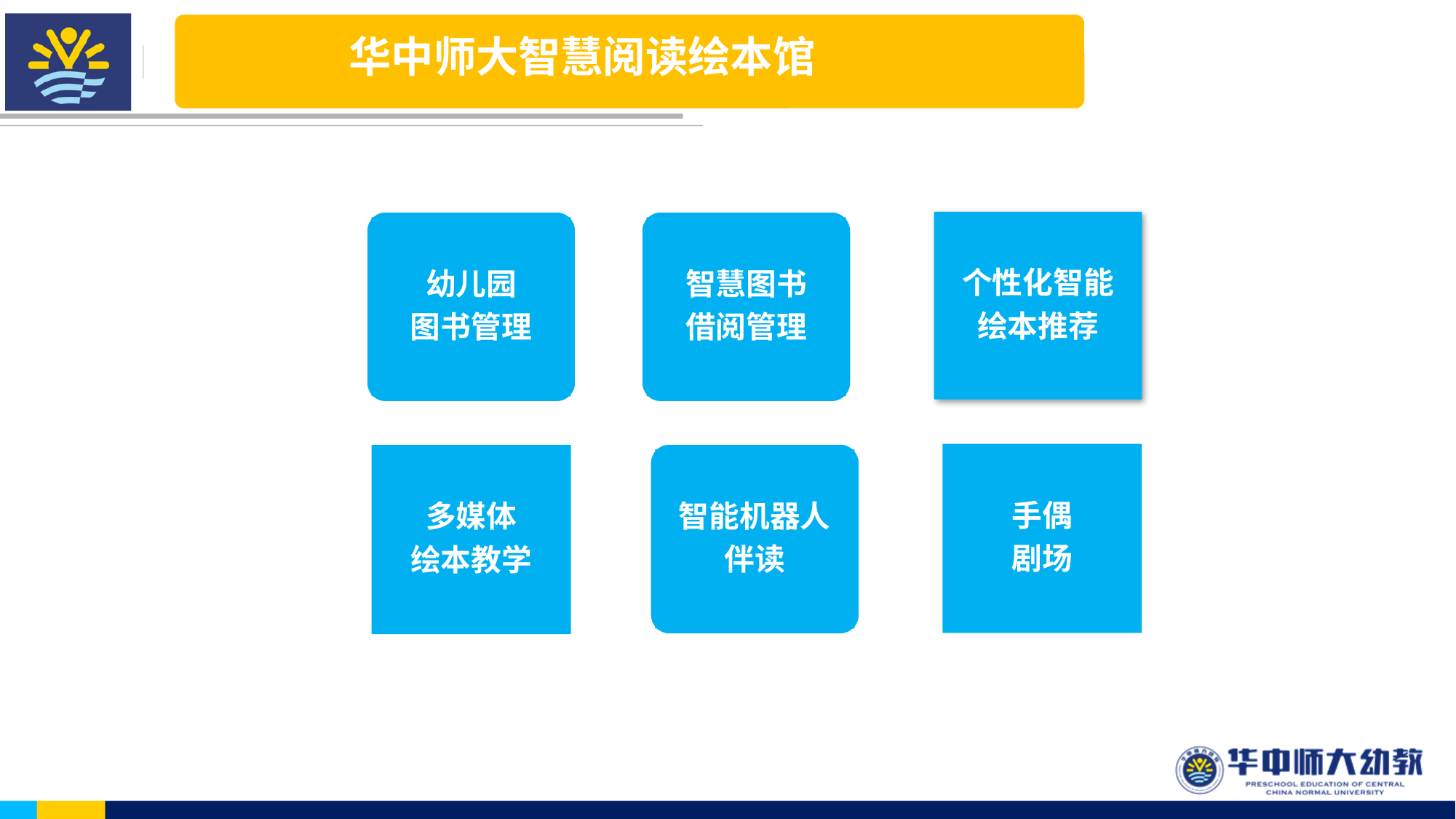

华中师大智慧阅读绘本馆

幼儿园
图书管理

智慧图书
借阅管理
个性化智能
绘本推荐
手偶
剧场

智能机器人
伴读
多媒体
绘本教学